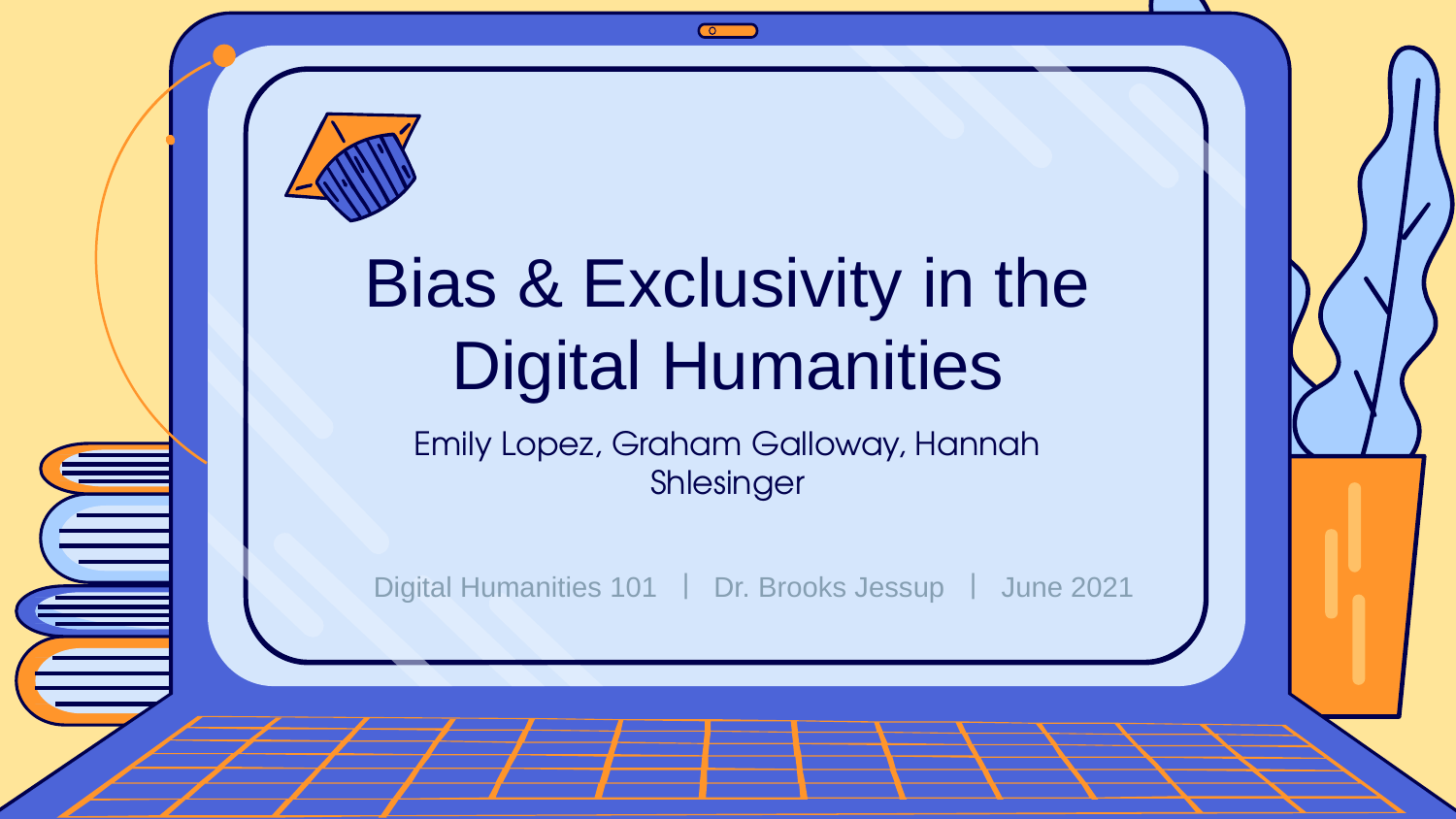

# Bias & Exclusivity in the Digital Humanities
Emily Lopez, Graham Galloway, Hannah Shlesinger

Digital Humanities 101 丨 Dr. Brooks Jessup 丨 June 2021